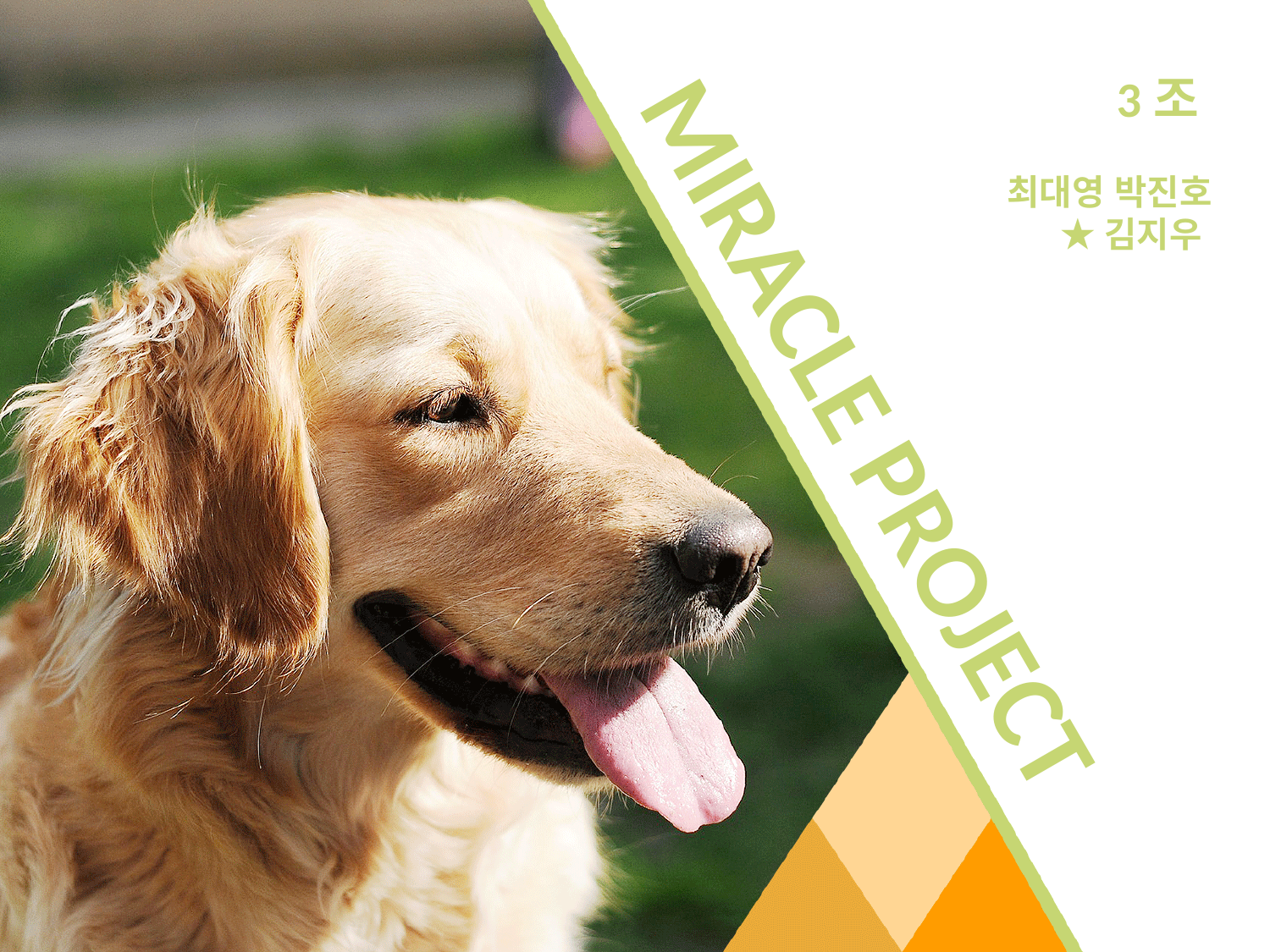

3조

최대영 박진호
★김지우
# MIRACLE PROJECT